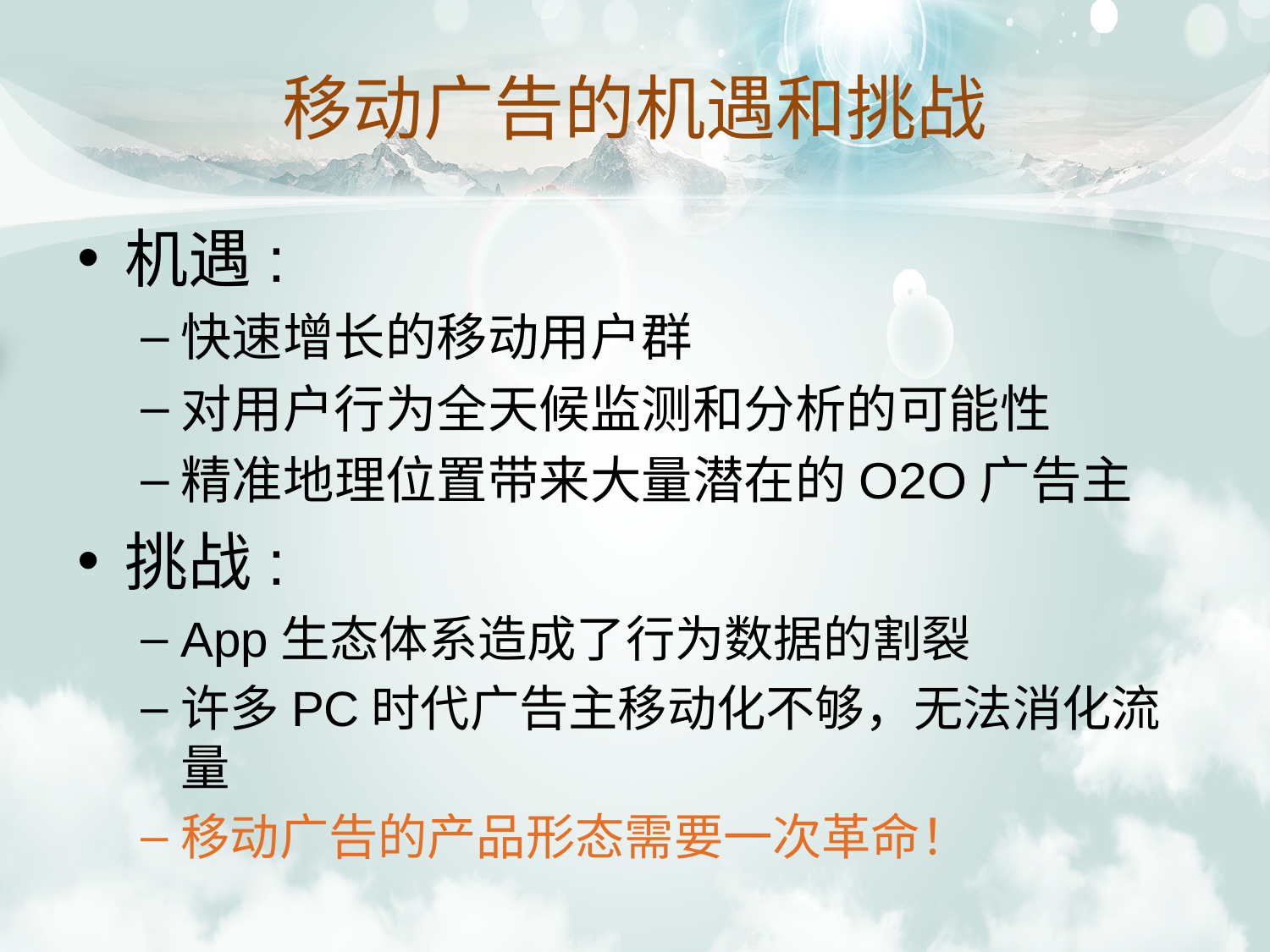

# 移动广告的机遇和挑战
机遇:
快速增长的移动用户群
对用户行为全天候监测和分析的可能性
精准地理位置带来大量潜在的O2O广告主
挑战:
App生态体系造成了行为数据的割裂
许多PC时代广告主移动化不够，无法消化流量
移动广告的产品形态需要一次革命！